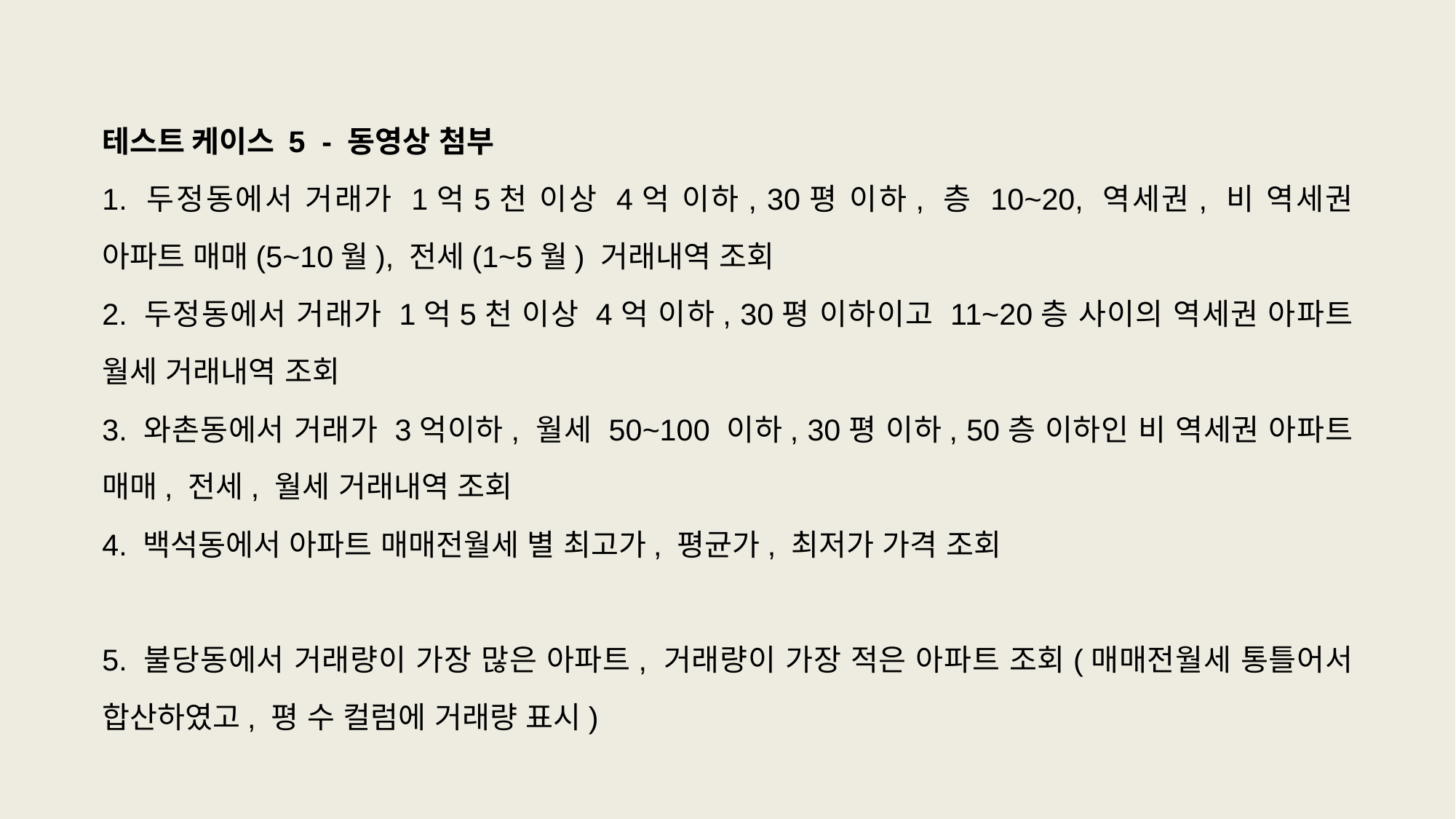

테스트 케이스 5  - 동영상 첨부
1. 두정동에서 거래가 1억5천 이상 4억 이하, 30평 이하, 층 10~20, 역세권, 비 역세권 아파트 매매(5~10월), 전세(1~5월) 거래내역 조회
2. 두정동에서 거래가 1억5천 이상 4억 이하, 30평 이하이고 11~20층 사이의 역세권 아파트 월세 거래내역 조회
3. 와촌동에서 거래가 3억이하, 월세 50~100 이하, 30평 이하, 50층 이하인 비 역세권 아파트 매매, 전세, 월세 거래내역 조회
4. 백석동에서 아파트 매매전월세 별 최고가, 평균가, 최저가 가격 조회

5. 불당동에서 거래량이 가장 많은 아파트, 거래량이 가장 적은 아파트 조회(매매전월세 통틀어서 합산하였고, 평 수 컬럼에 거래량 표시)

상